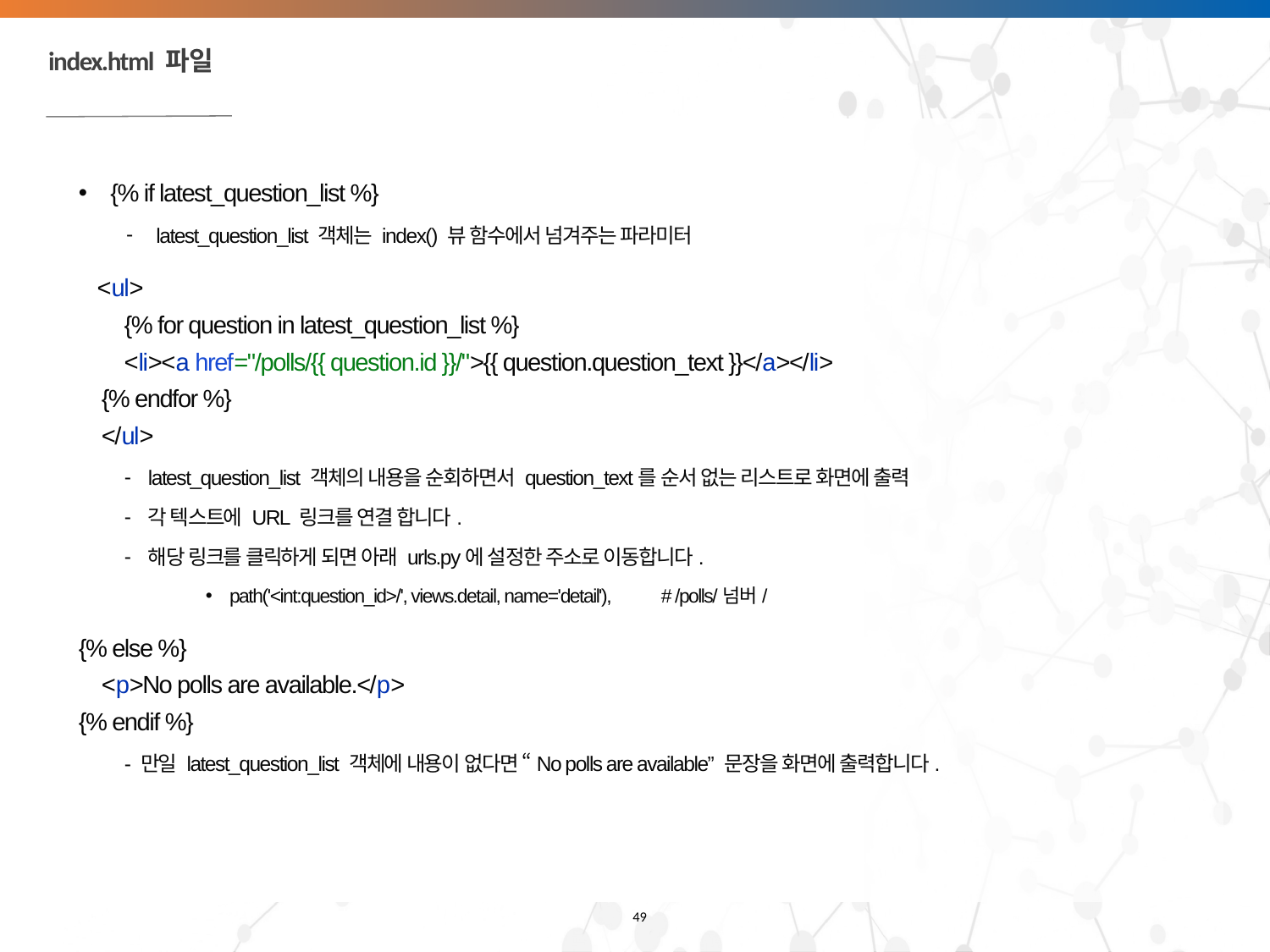

# index.html 파일

{% if latest_question_list %}
latest_question_list 객체는 index() 뷰 함수에서 넘겨주는 파라미터
   <ul>
        {% for question in latest_question_list %}
        <li><a href="/polls/{{ question.id }}/">{{ question.question_text }}</a></li>
    {% endfor %}
    </ul>
latest_question_list 객체의 내용을 순회하면서 question_text를 순서 없는 리스트로 화면에 출력
각 텍스트에 URL 링크를 연결 합니다.
해당 링크를 클릭하게 되면 아래 urls.py에 설정한 주소로 이동합니다.
path('<int:question_id>/', views.detail, name='detail'),            # /polls/넘버/
{% else %}
    <p>No polls are available.</p>
{% endif %}
- 만일 latest_question_list 객체에 내용이 없다면 “No polls are available” 문장을 화면에 출력합니다.

49